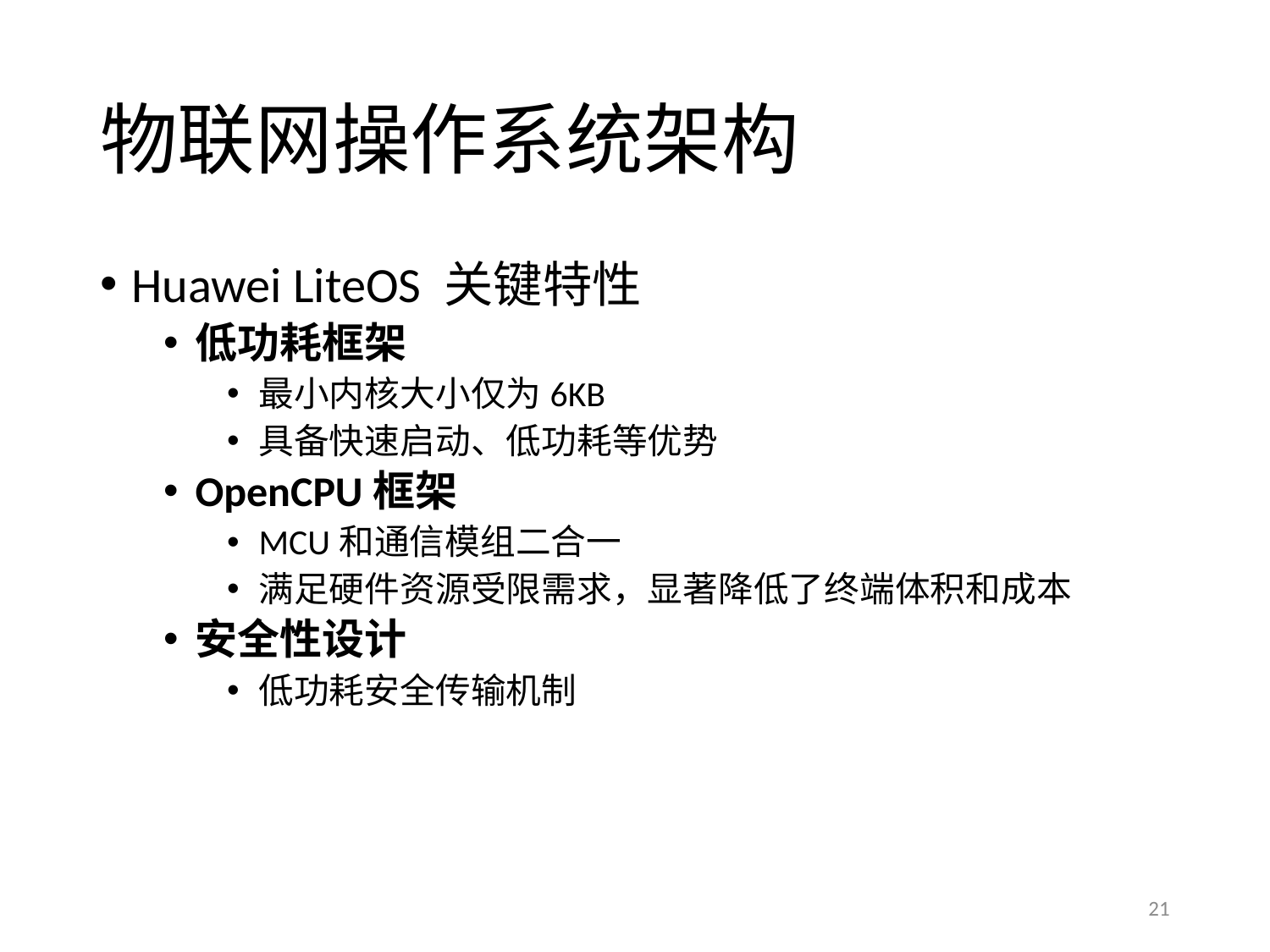

# 物联网操作系统架构
Huawei LiteOS 关键特性
低功耗框架
最小内核大小仅为6KB
具备快速启动、低功耗等优势
OpenCPU框架
MCU和通信模组二合一
满足硬件资源受限需求，显著降低了终端体积和成本
安全性设计
低功耗安全传输机制
21